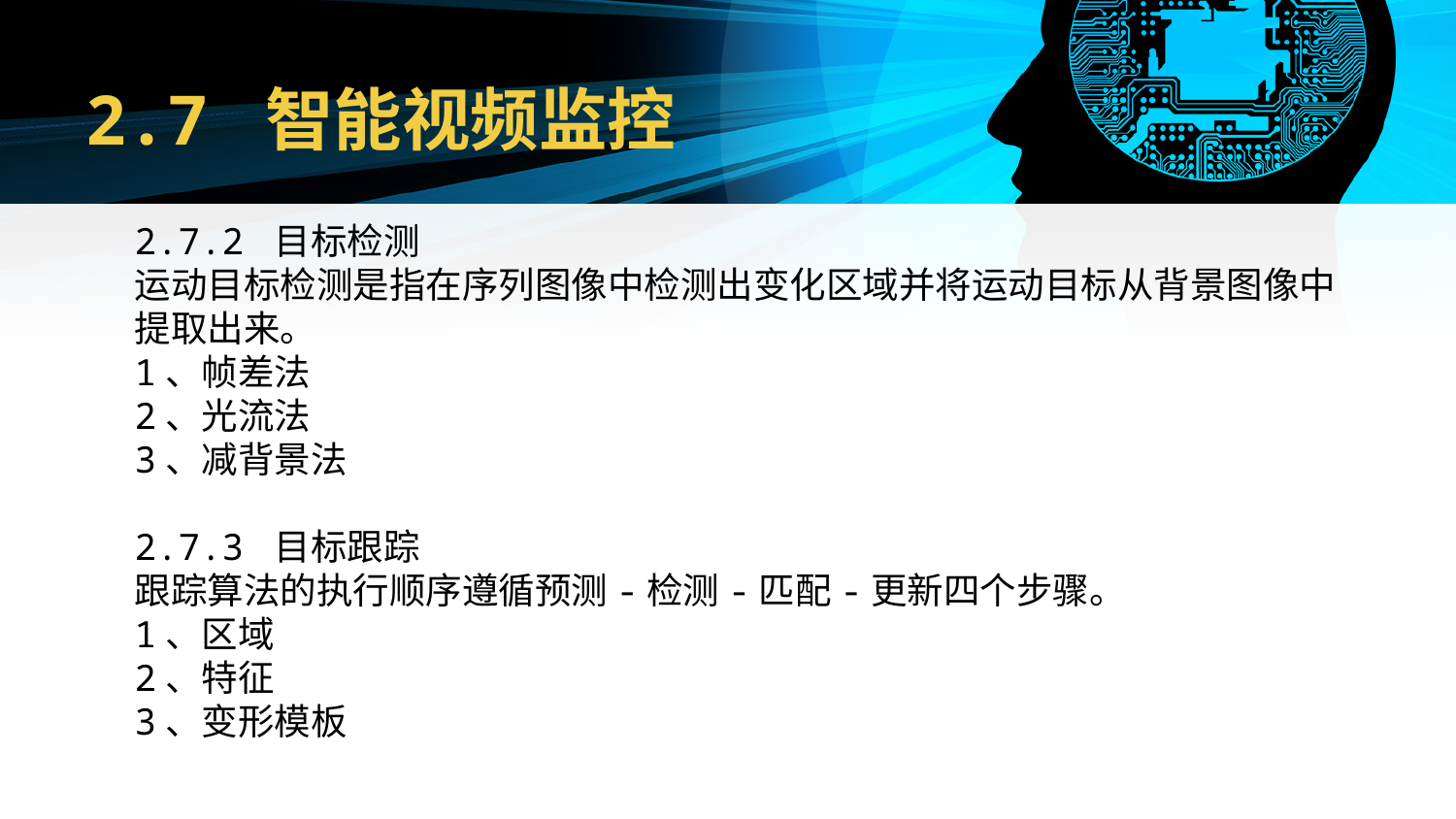

# 2.7 智能视频监控
2.7.2 目标检测
运动目标检测是指在序列图像中检测出变化区域并将运动目标从背景图像中提取出来。
1、帧差法
2、光流法
3、减背景法

2.7.3 目标跟踪
跟踪算法的执行顺序遵循预测-检测-匹配-更新四个步骤。
1、区域
2、特征
3、变形模板